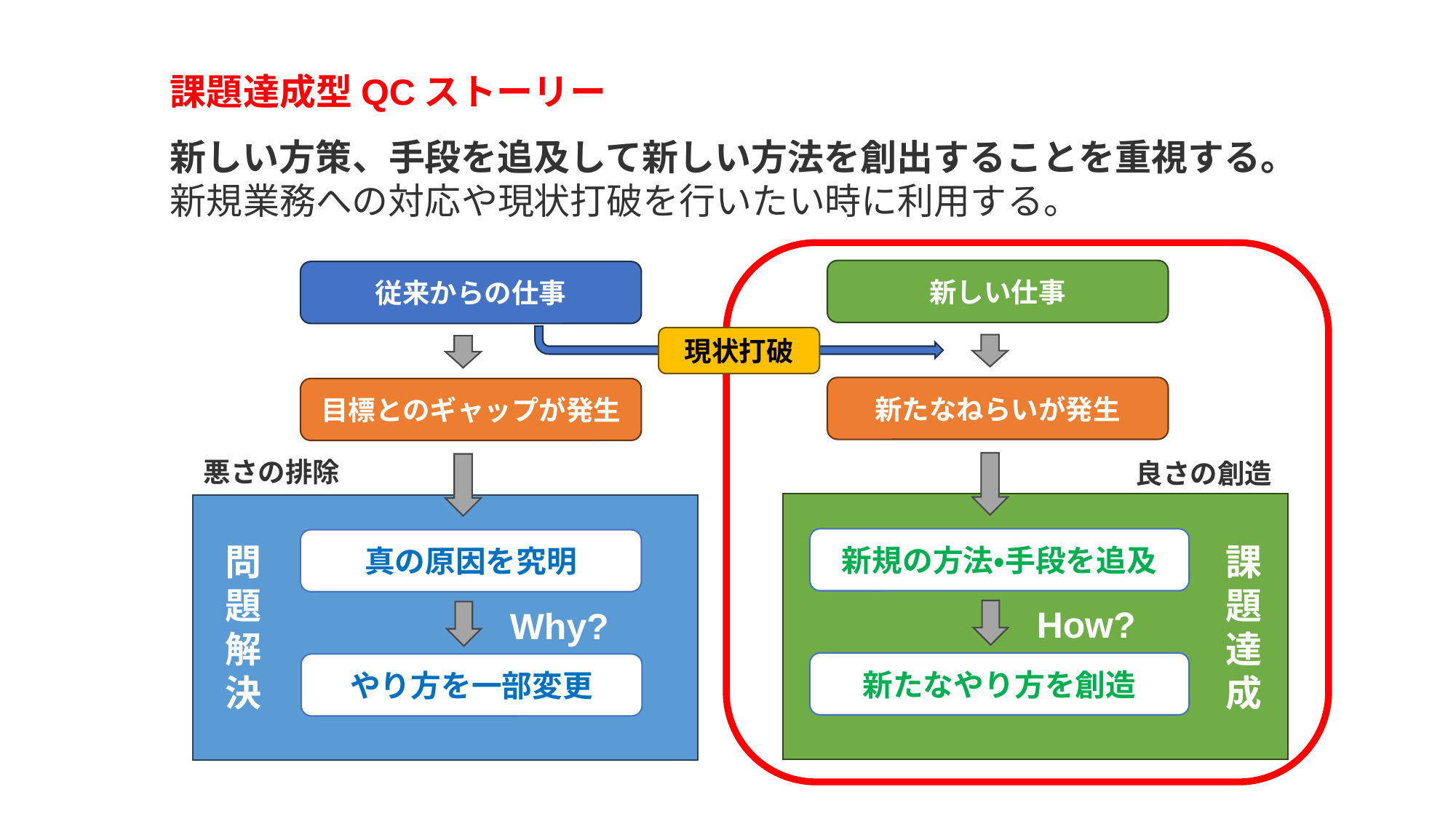

課題達成型QCストーリー

新しい方策、手段を追及して新しい方法を創出することを重視する。新規業務への対応や現状打破を行いたい時に利用する。

新しい仕事
従来からの仕事

現状打破

新たなねらいが発生
目標とのギャップが発生
悪さの排除
良さの創造

新規の方法・手段を追及
真の原因を究明
問題解決
課題達成
How?
Why?

新たなやり方を創造
やり方を一部変更